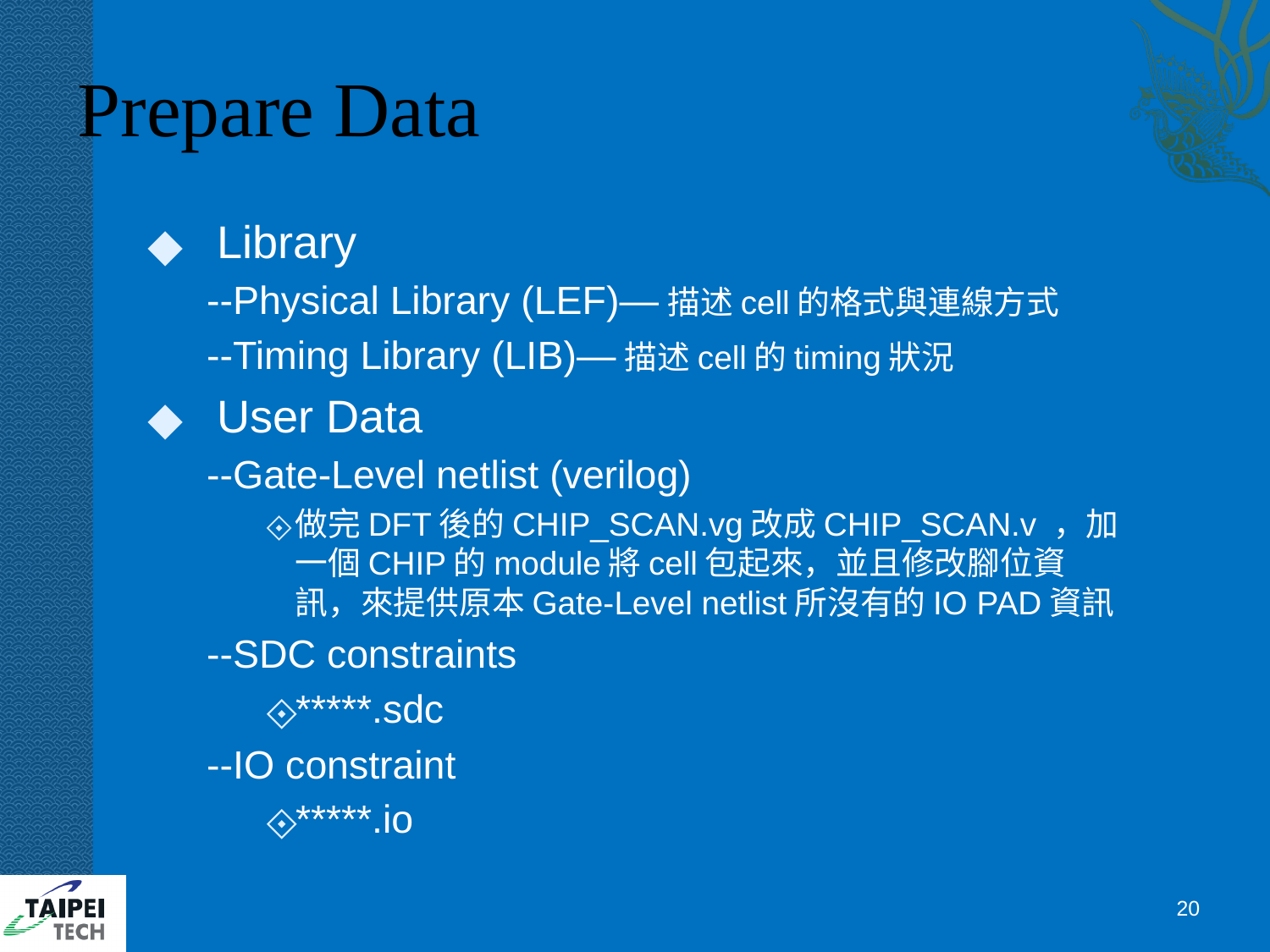

# Prepare Data
  Library
--Physical Library (LEF)—描述cell的格式與連線方式
--Timing Library (LIB)—描述cell的timing狀況
  User Data
--Gate-Level netlist (verilog)
做完DFT後的CHIP_SCAN.vg改成CHIP_SCAN.v ，加一個CHIP的module將cell包起來，並且修改腳位資訊，來提供原本Gate-Level netlist所沒有的IO PAD資訊
--SDC constraints
*****.sdc
--IO constraint
*****.io

20